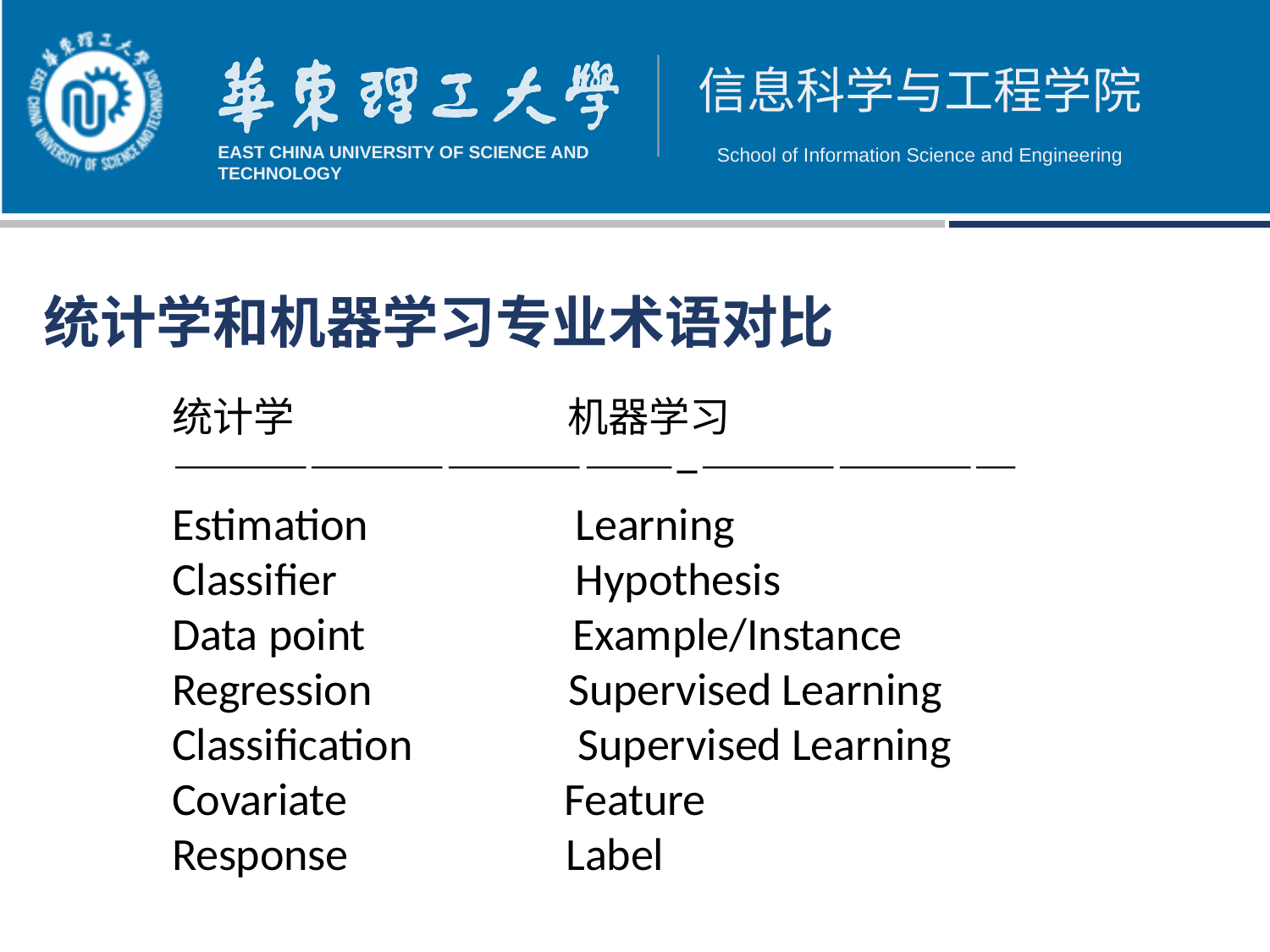

统计学和机器学习专业术语对比
统计学                              机器学习
———————————–———————
Estimation                    Learning
Classifier                       Hypothesis
Data point                    Example/Instance
Regression                   Supervised Learning
Classification                Supervised Learning
Covariate                     Feature
Response                     Label

23